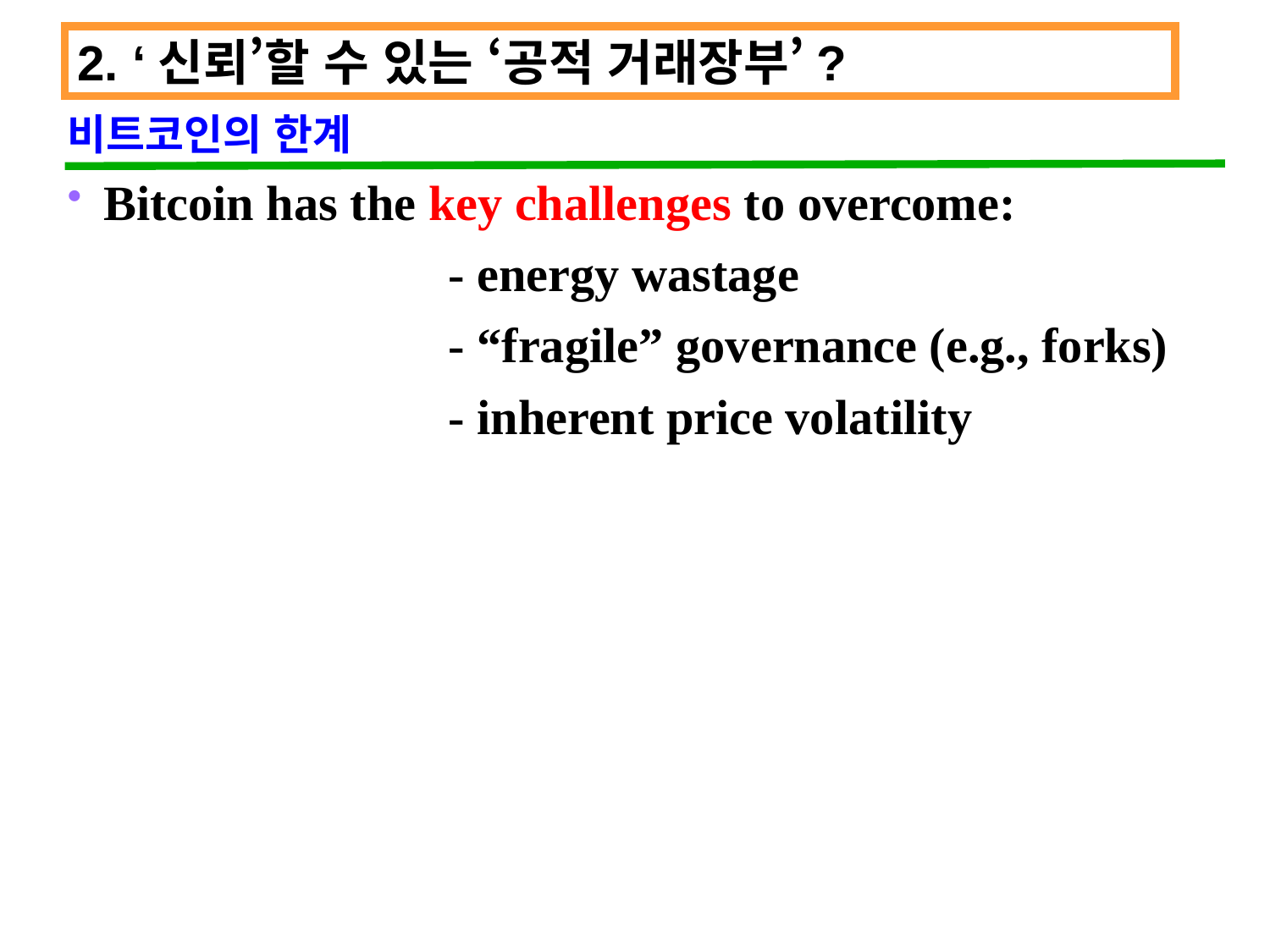

2. ‘신뢰’할 수 있는 ‘공적 거래장부’?
비트코인의 한계

  Bitcoin has the key challenges to overcome:
			- energy wastage
			- “fragile” governance (e.g., forks)
			- inherent price volatility